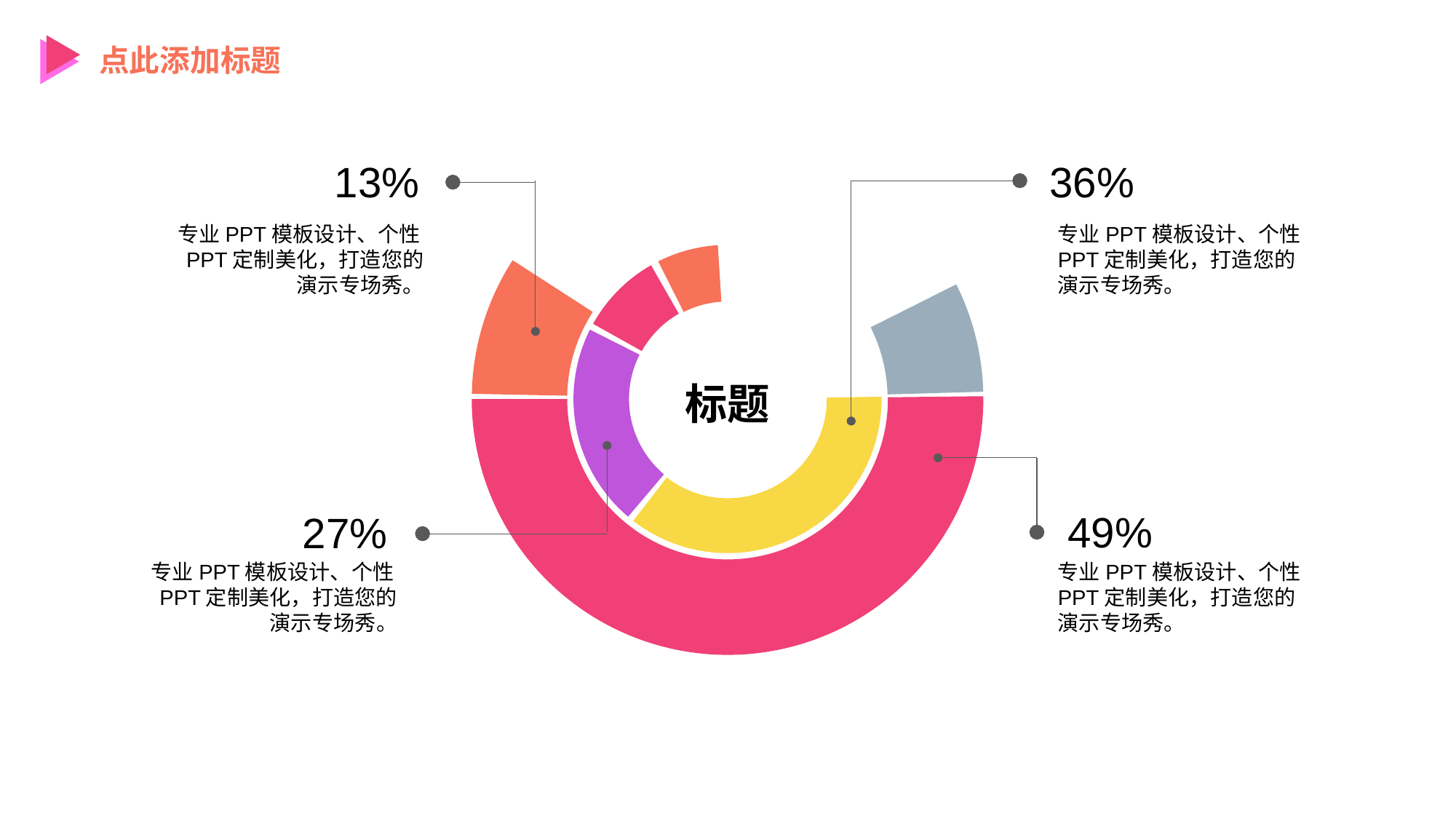

点此添加标题

13%
36%
专业PPT模板设计、个性PPT定制美化，打造您的演示专场秀。
专业PPT模板设计、个性PPT定制美化，打造您的演示专场秀。

标题
49%
27%
专业PPT模板设计、个性PPT定制美化，打造您的演示专场秀。
专业PPT模板设计、个性PPT定制美化，打造您的演示专场秀。